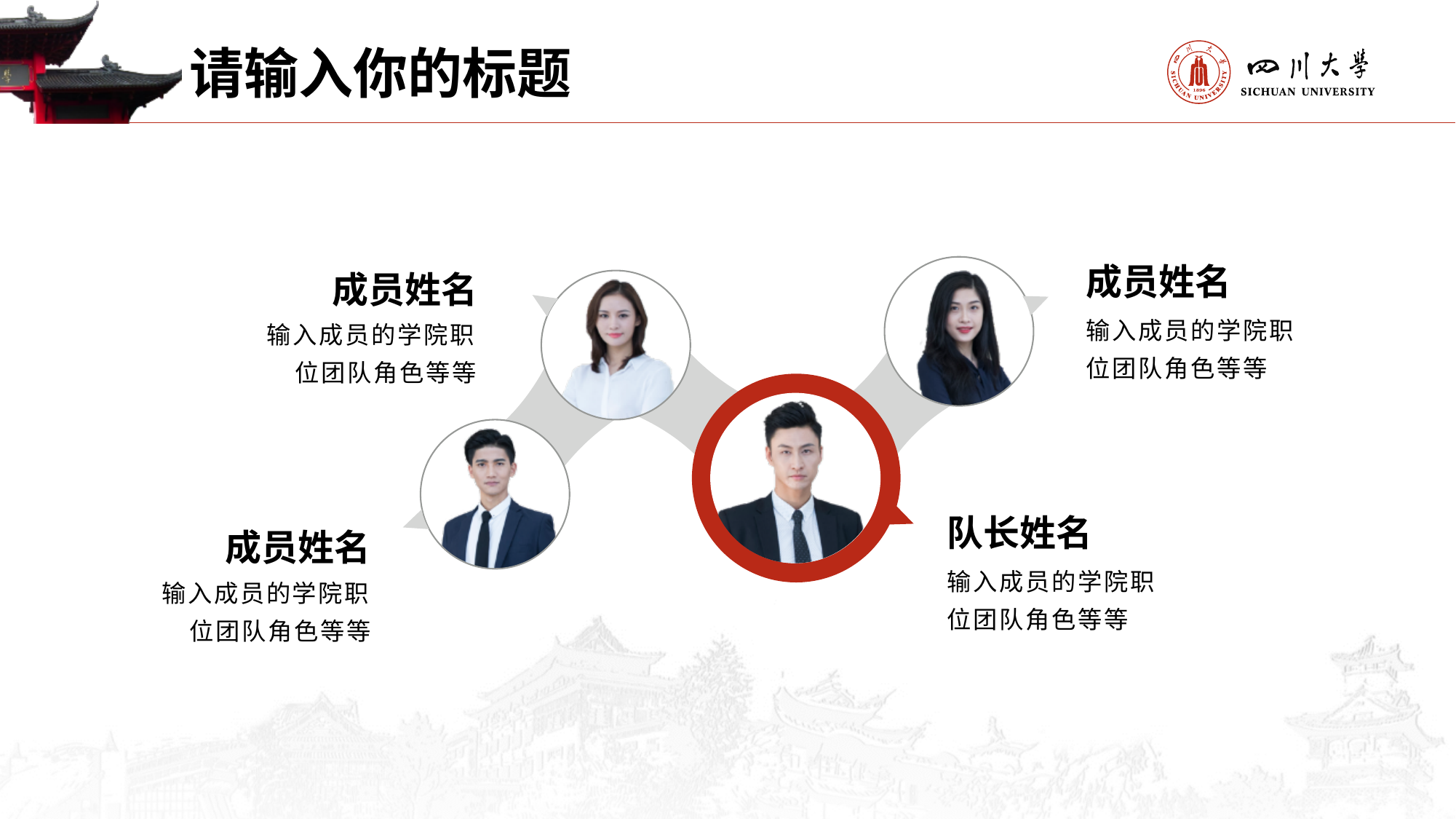

请输入你的标题
成员姓名

成员姓名

输入成员的学院职位团队角色等等
输入成员的学院职位团队角色等等

队长姓名

成员姓名
输入成员的学院职位团队角色等等
输入成员的学院职位团队角色等等